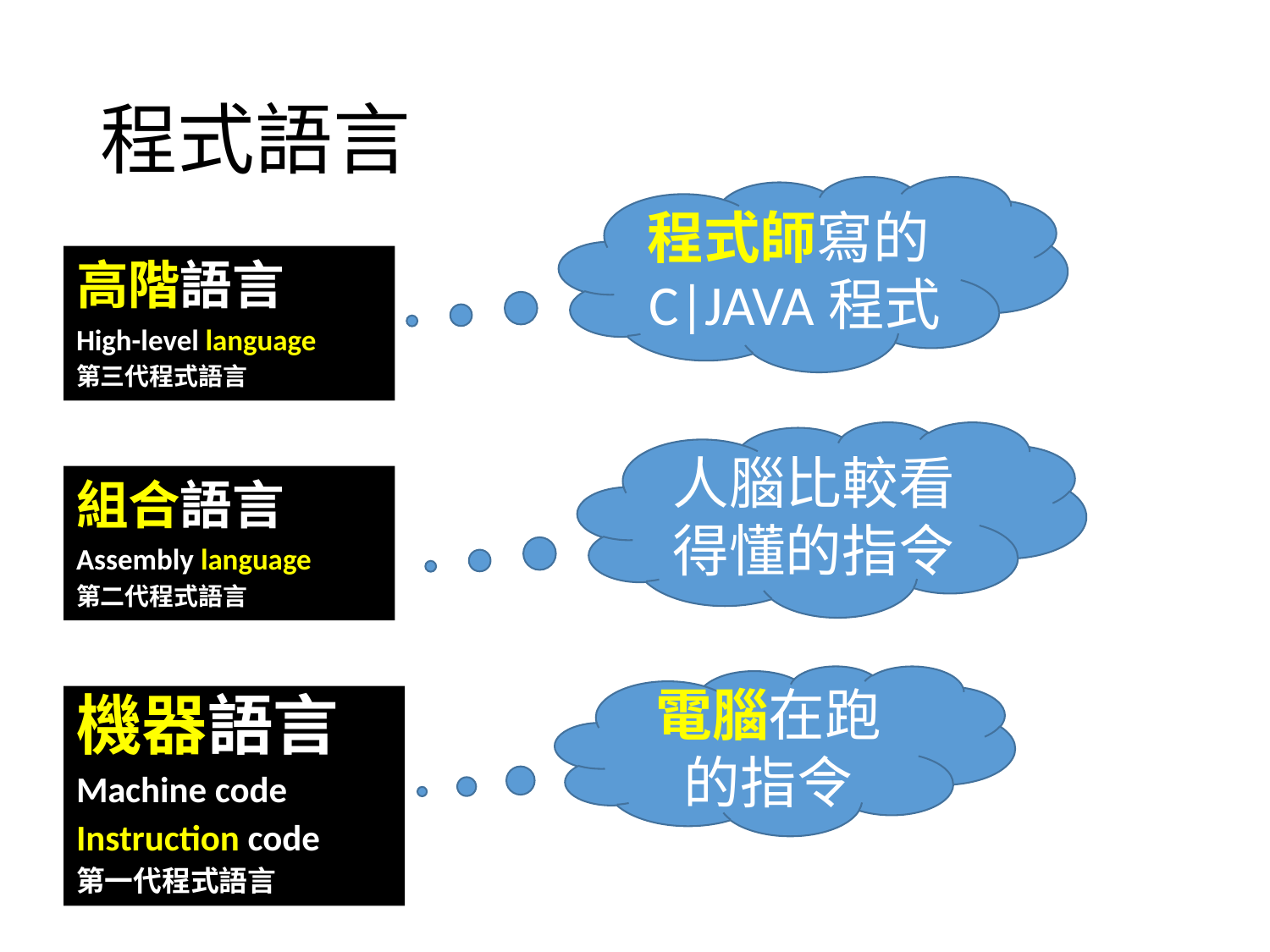

# 程式語言
程式師寫的C|JAVA程式
高階語言
High-level language
第三代程式語言
人腦比較看得懂的指令
組合語言
Assembly language
第二代程式語言
電腦在跑的指令
機器語言
Machine code
Instruction code
第一代程式語言